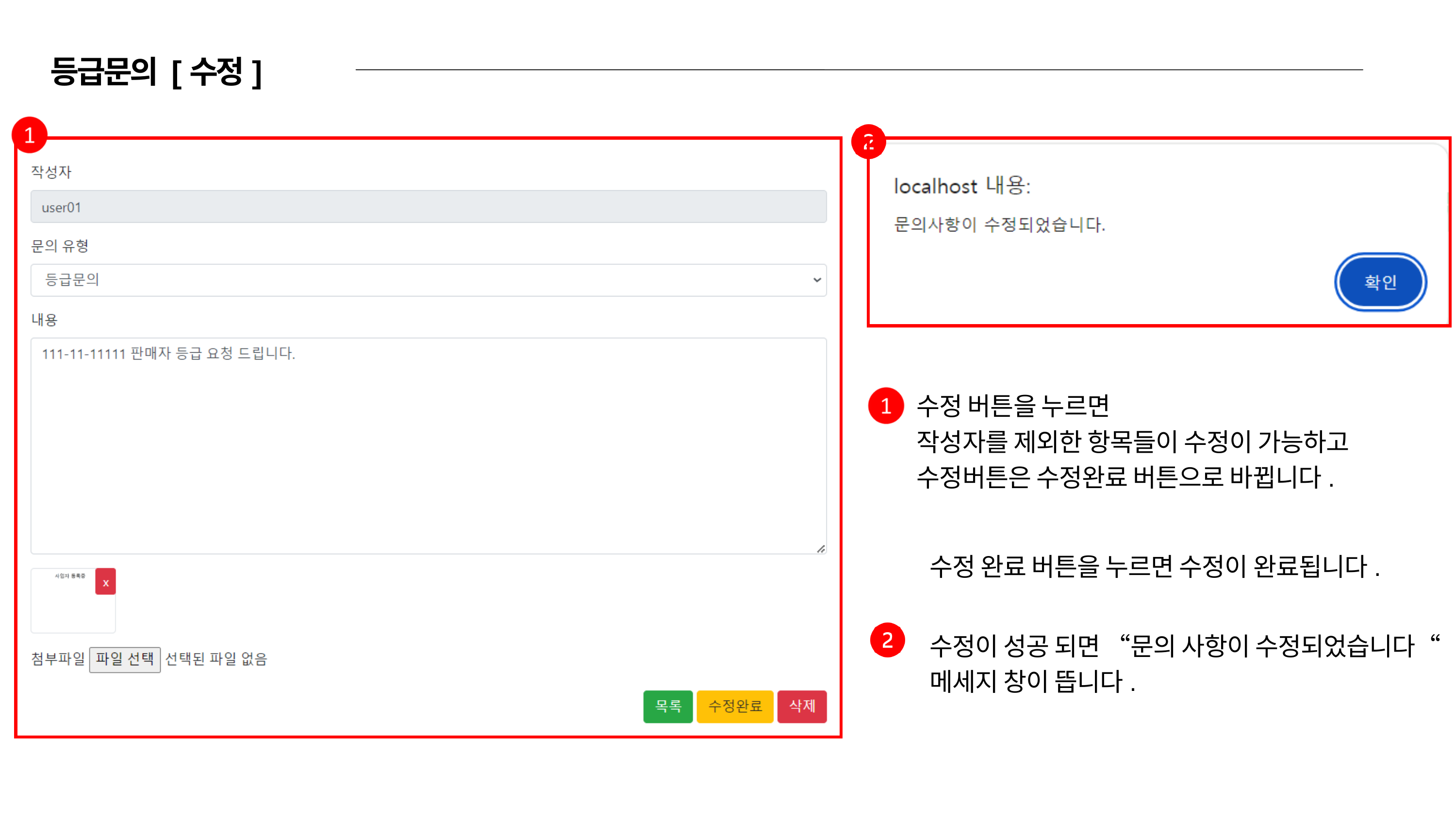

등급문의 [수정]

수정 버튼을 누르면
작성자를 제외한 항목들이 수정이 가능하고
수정버튼은 수정완료 버튼으로 바뀝니다.
수정 완료 버튼을 누르면 수정이 완료됩니다.

수정이 성공 되면 “문의 사항이 수정되었습니다“
메세지 창이 뜹니다.